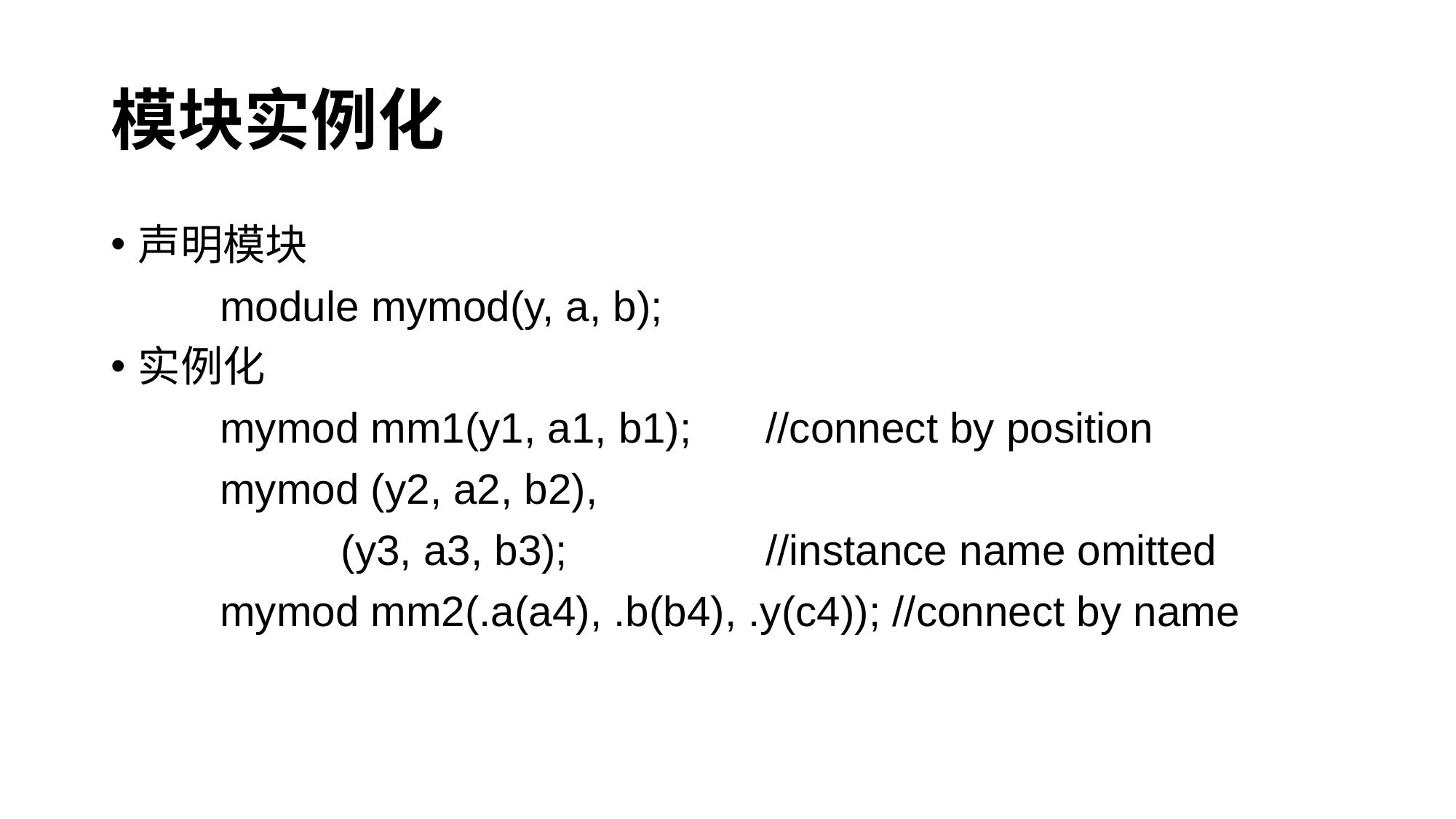

# 模块实例化
声明模块
	module mymod(y, a, b);
实例化
	mymod mm1(y1, a1, b1); 	//connect by position
	mymod (y2, a2, b2),
		 (y3, a3, b3);		//instance name omitted
	mymod mm2(.a(a4), .b(b4), .y(c4)); //connect by name